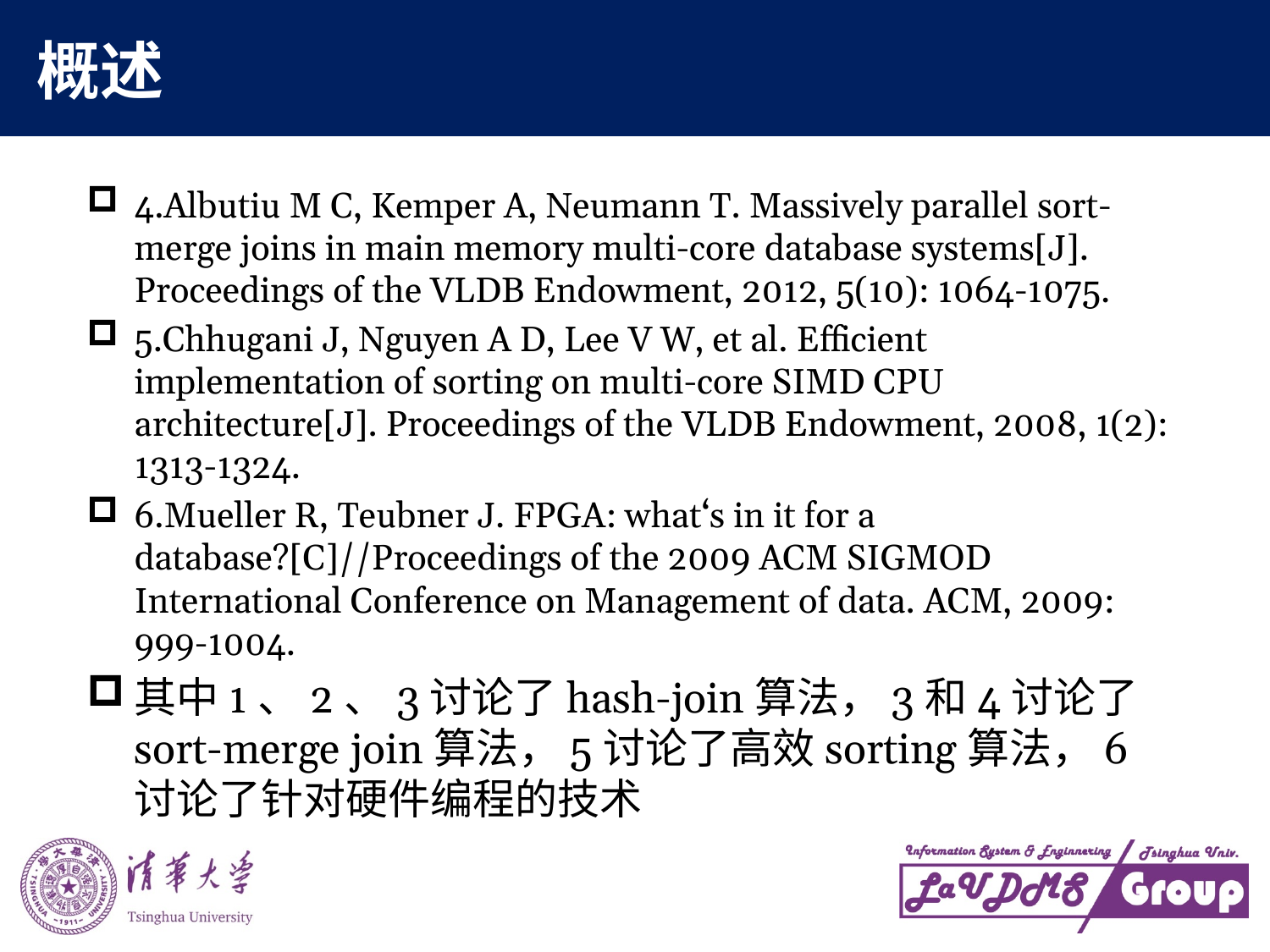

# 概述
4.Albutiu M C, Kemper A, Neumann T. Massively parallel sort-merge joins in main memory multi-core database systems[J]. Proceedings of the VLDB Endowment, 2012, 5(10): 1064-1075.
5.Chhugani J, Nguyen A D, Lee V W, et al. Efficient implementation of sorting on multi-core SIMD CPU architecture[J]. Proceedings of the VLDB Endowment, 2008, 1(2): 1313-1324.
6.Mueller R, Teubner J. FPGA: what‘s in it for a database?[C]//Proceedings of the 2009 ACM SIGMOD International Conference on Management of data. ACM, 2009: 999-1004.
其中1、2、3讨论了hash-join算法，3和4讨论了sort-merge join算法，5讨论了高效sorting算法，6讨论了针对硬件编程的技术